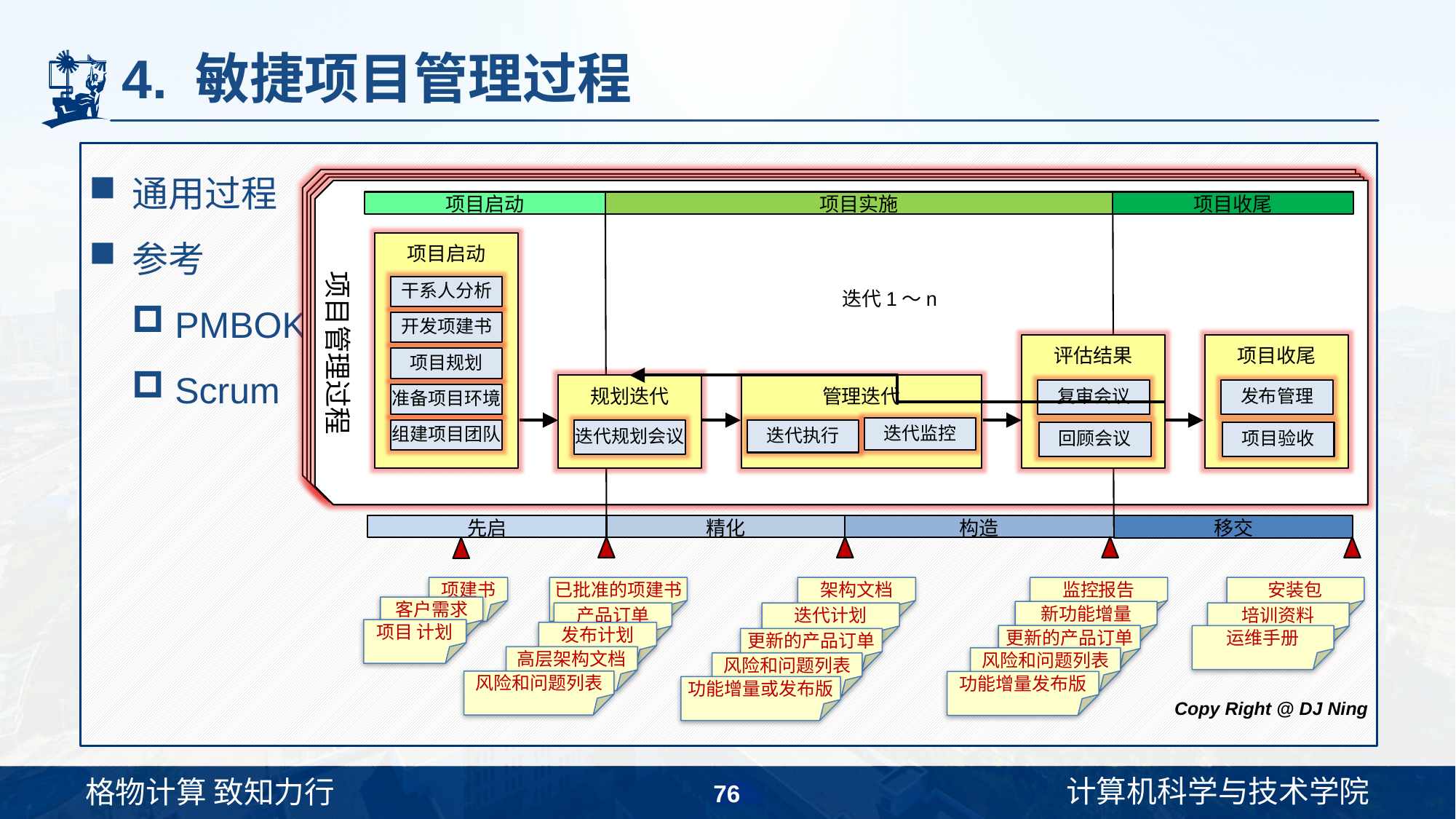

# 4. 敏捷项目管理过程
通用过程
参考
PMBOK
Scrum

项目启动
项目实施
项目收尾
迭代1～n
评估结果
复审会议
回顾会议
项目收尾
发布管理
项目验收
规划迭代
迭代规划会议
管理迭代
迭代监控
迭代执行
项目管理过程
项目启动
干系人分析
开发项建书
项目规划
准备项目环境
组建项目团队
先启
精化
构造
移交

项建书
客户需求
项目 计划
已批准的项建书
产品订单
发布计划
高层架构文档
风险和问题列表
架构文档
迭代计划
更新的产品订单
风险和问题列表
功能增量或发布版
监控报告
新功能增量
更新的产品订单
风险和问题列表
功能增量发布版
安装包
培训资料
运维手册
Copy Right @ DJ Ning
76